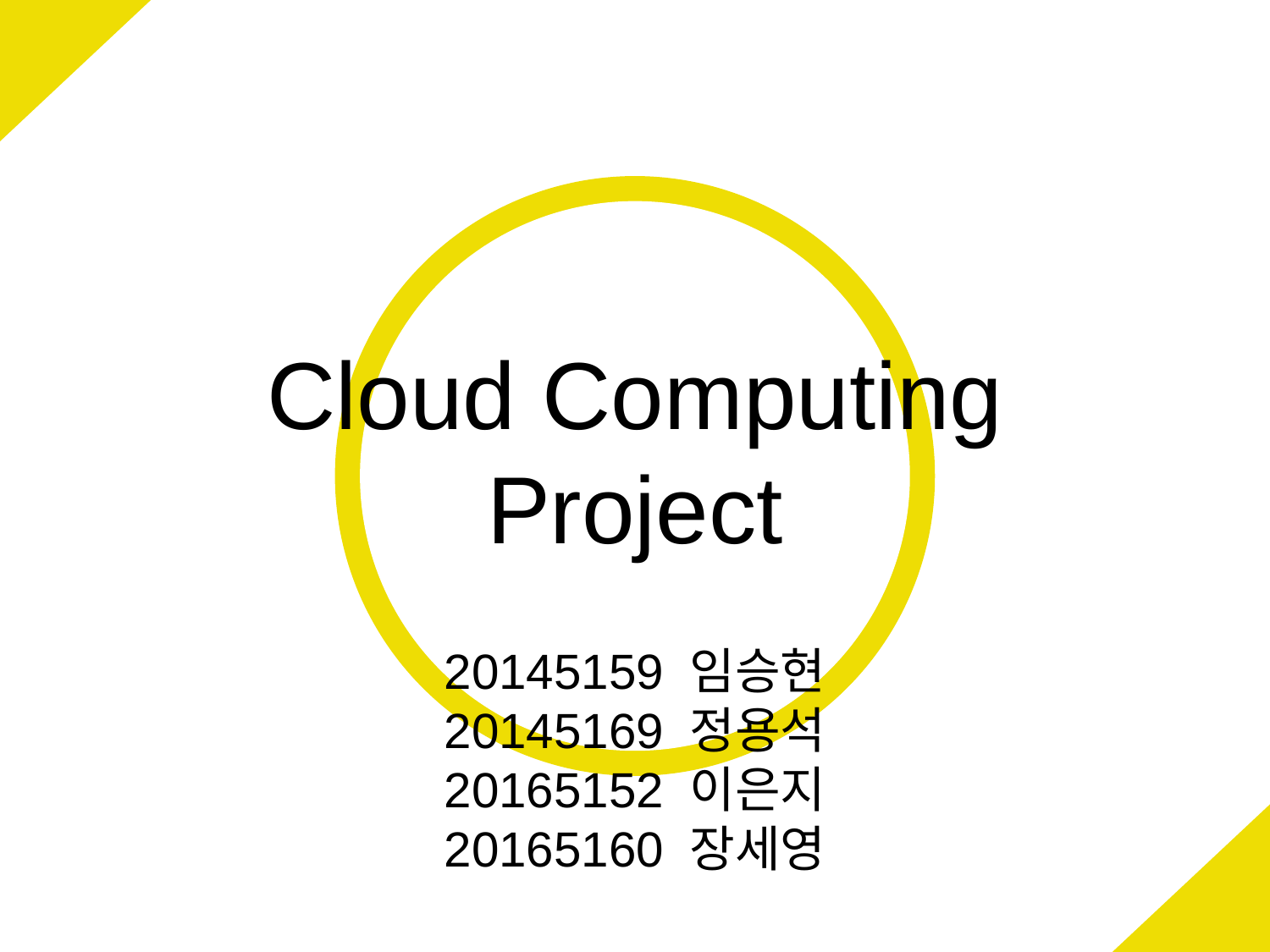

# Cloud Computing Project
20145159 임승현
20145169 정용석
20165152 이은지
20165160 장세영